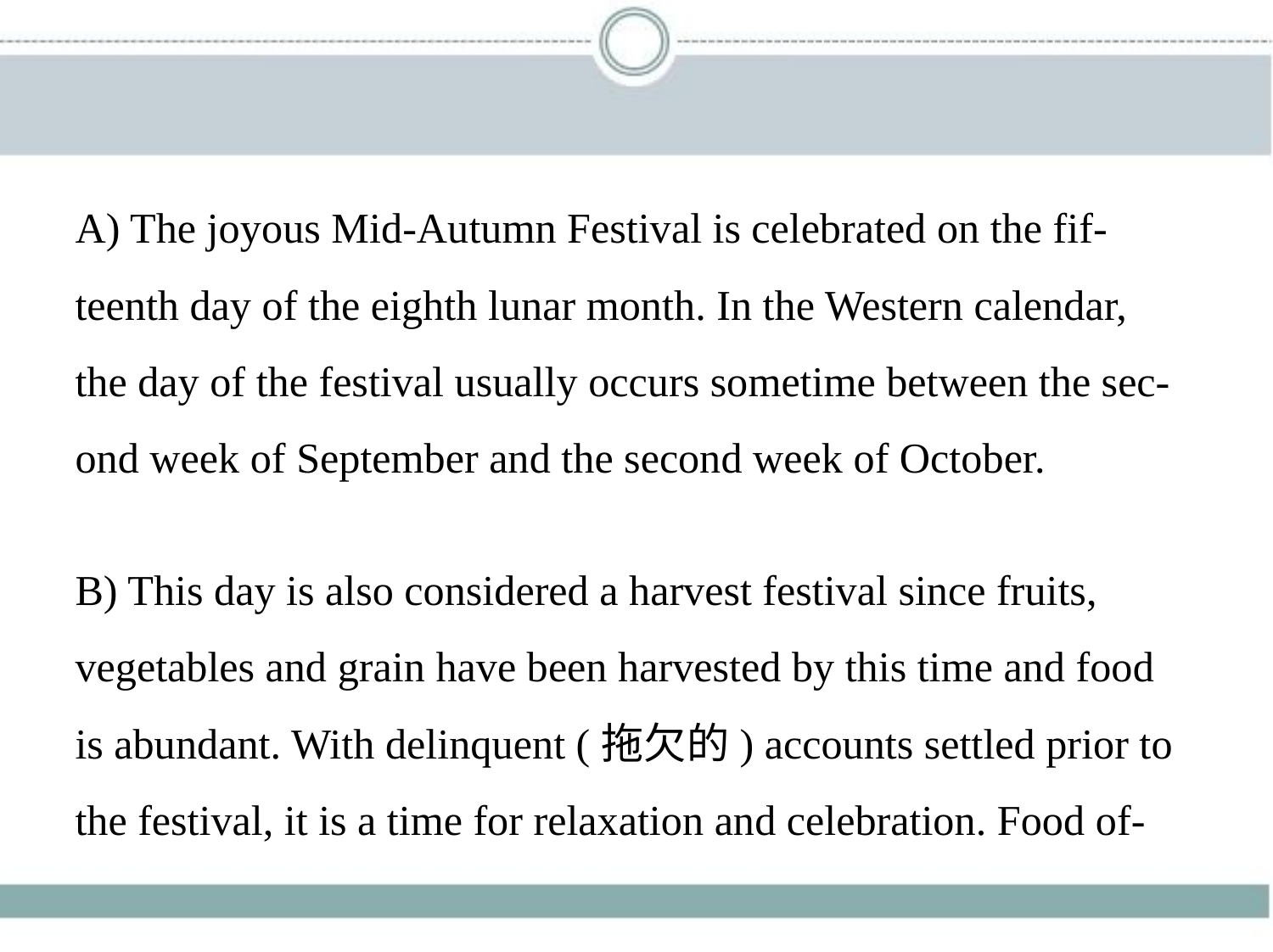

A) The joyous Mid-Autumn Festival is celebrated on the fif-
teenth day of the eighth lunar month. In the Western calendar,
the day of the festival usually occurs sometime between the sec-
ond week of September and the second week of October.
B) This day is also considered a harvest festival since fruits,
vegetables and grain have been harvested by this time and food
is abundant. With delinquent (拖欠的) accounts settled prior to
the festival, it is a time for relaxation and celebration. Food of-